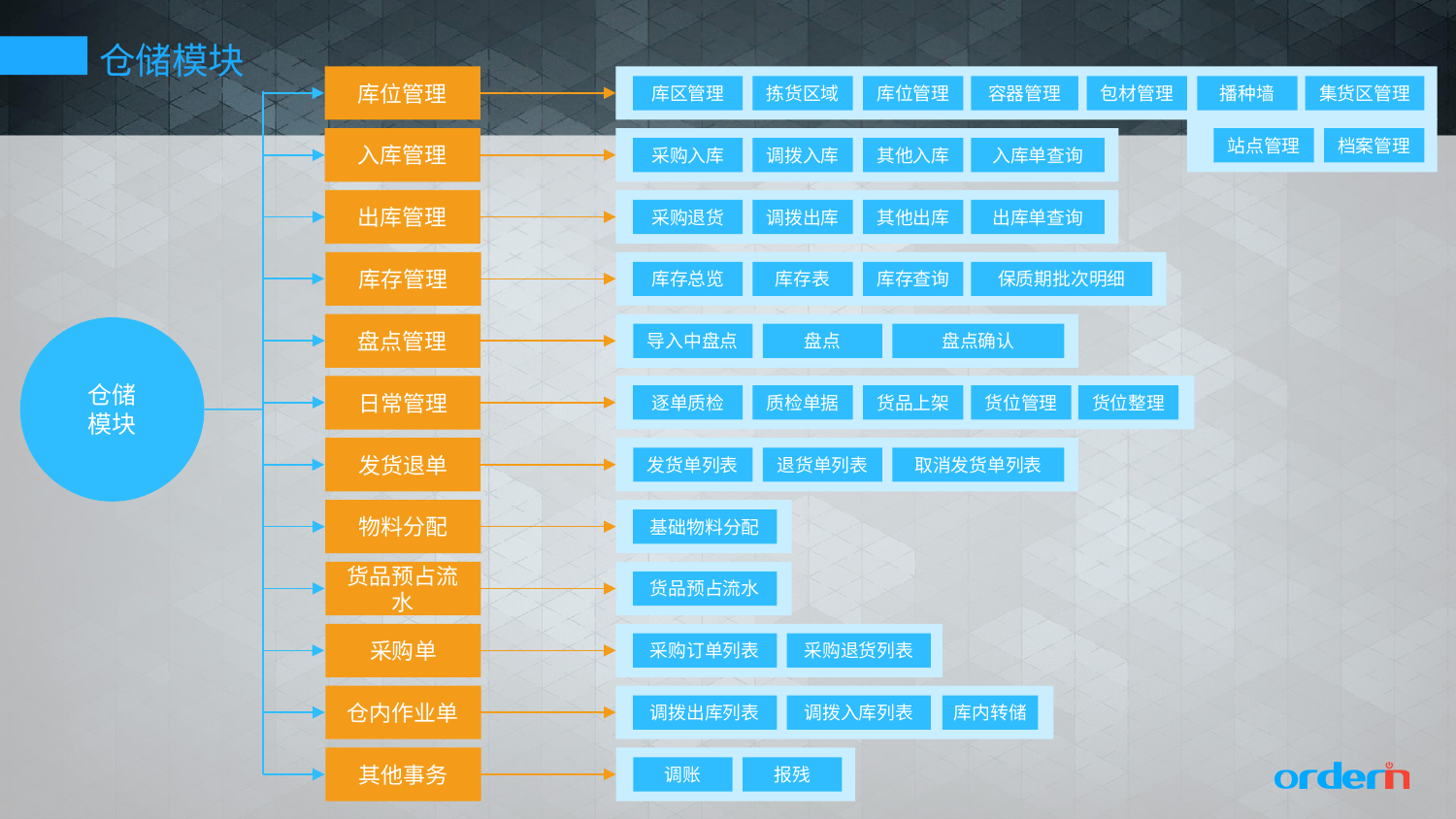

仓储模块
库位管理

库区管理
拣货区域
库位管理
容器管理
包材管理
播种墙
集货区管理

入库管理

站点管理
档案管理
采购入库
调拨入库
其他入库
入库单查询
出库管理

采购退货
调拨出库
其他出库
出库单查询
库存管理

库存总览
库存表
库存查询
保质期批次明细
盘点管理

仓储
模块
导入中盘点
盘点
盘点确认

日常管理
逐单质检
质检单据
货品上架
货位管理
货位整理
发货退单

发货单列表
退货单列表
取消发货单列表
物料分配

基础物料分配
货品预占流水

货品预占流水
采购单

采购订单列表
采购退货列表
仓内作业单

调拨出库列表
调拨入库列表
库内转储
其他事务

调账
报残